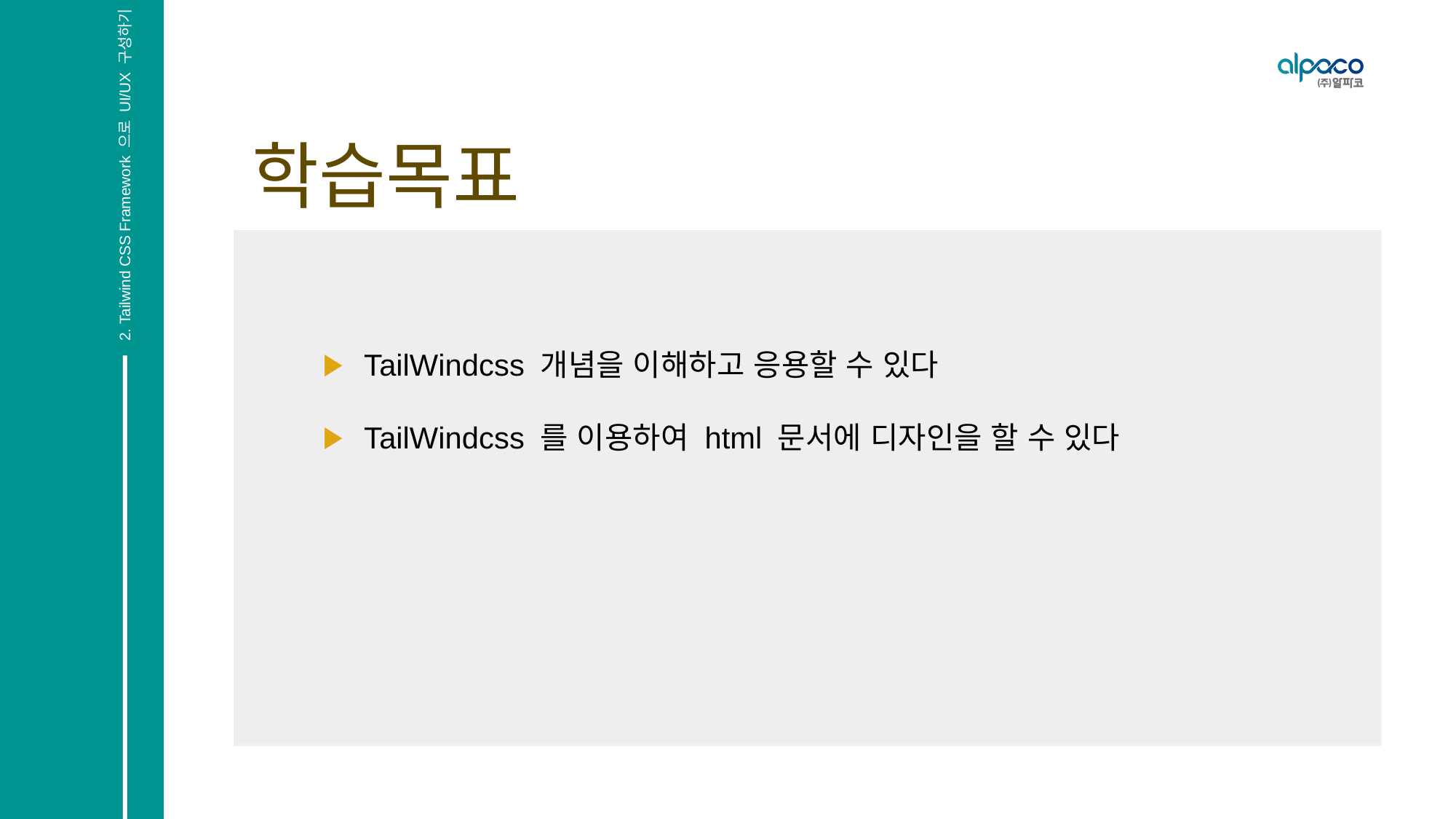

2. Tailwind CSS Framework 으로 UI/UX 구성하기
TailWindcss 개념을 이해하고 응용할 수 있다
TailWindcss 를 이용하여 html 문서에 디자인을 할 수 있다